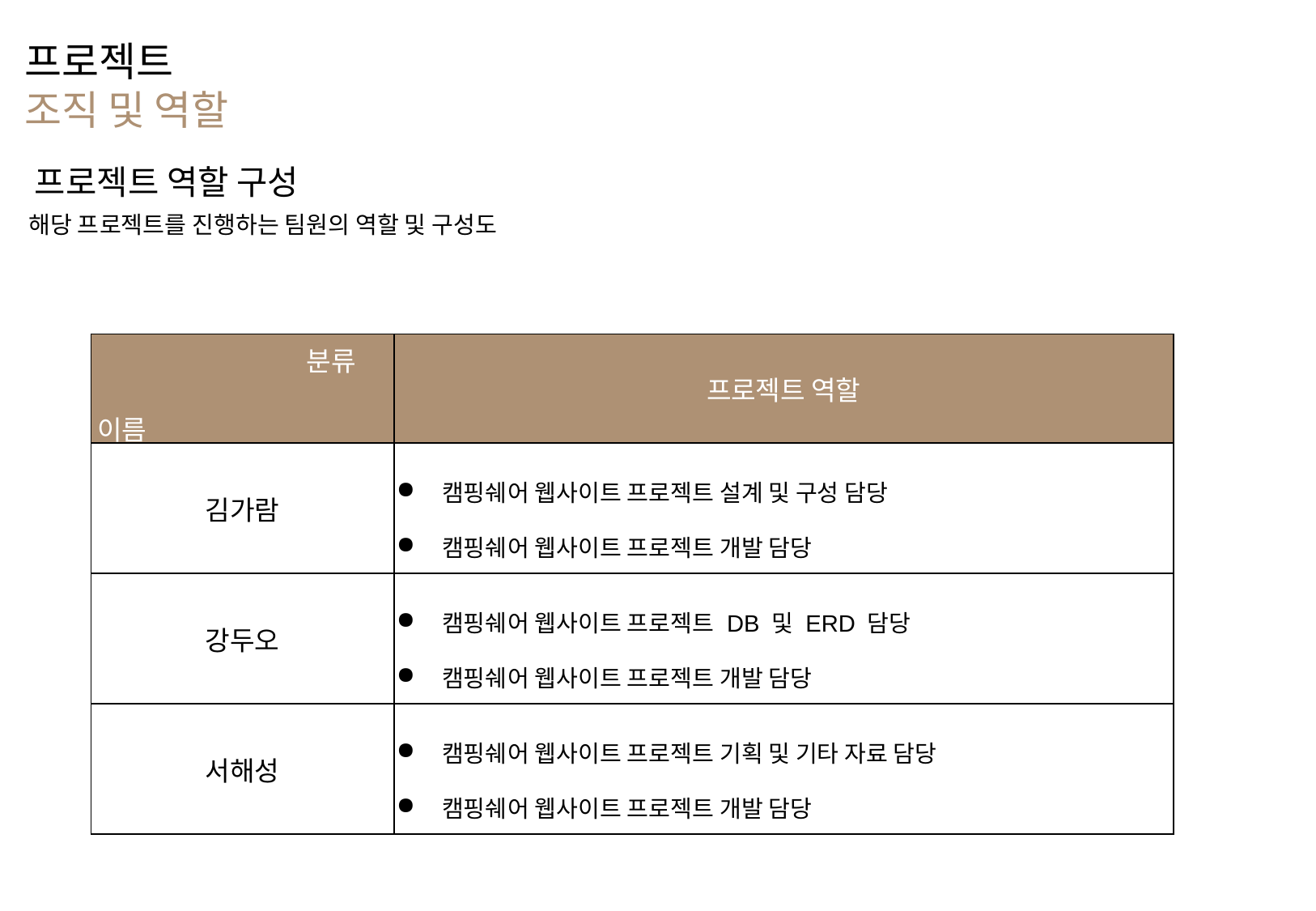

프로젝트
조직 및 역할
프로젝트 역할 구성
해당 프로젝트를 진행하는 팀원의 역할 및 구성도
| 분류 이름 | 프로젝트 역할 |
| --- | --- |
| 김가람 | 캠핑쉐어 웹사이트 프로젝트 설계 및 구성 담당 캠핑쉐어 웹사이트 프로젝트 개발 담당 |
| 강두오 | 캠핑쉐어 웹사이트 프로젝트 DB 및 ERD 담당 캠핑쉐어 웹사이트 프로젝트 개발 담당 |
| 서해성 | 캠핑쉐어 웹사이트 프로젝트 기획 및 기타 자료 담당 캠핑쉐어 웹사이트 프로젝트 개발 담당 |